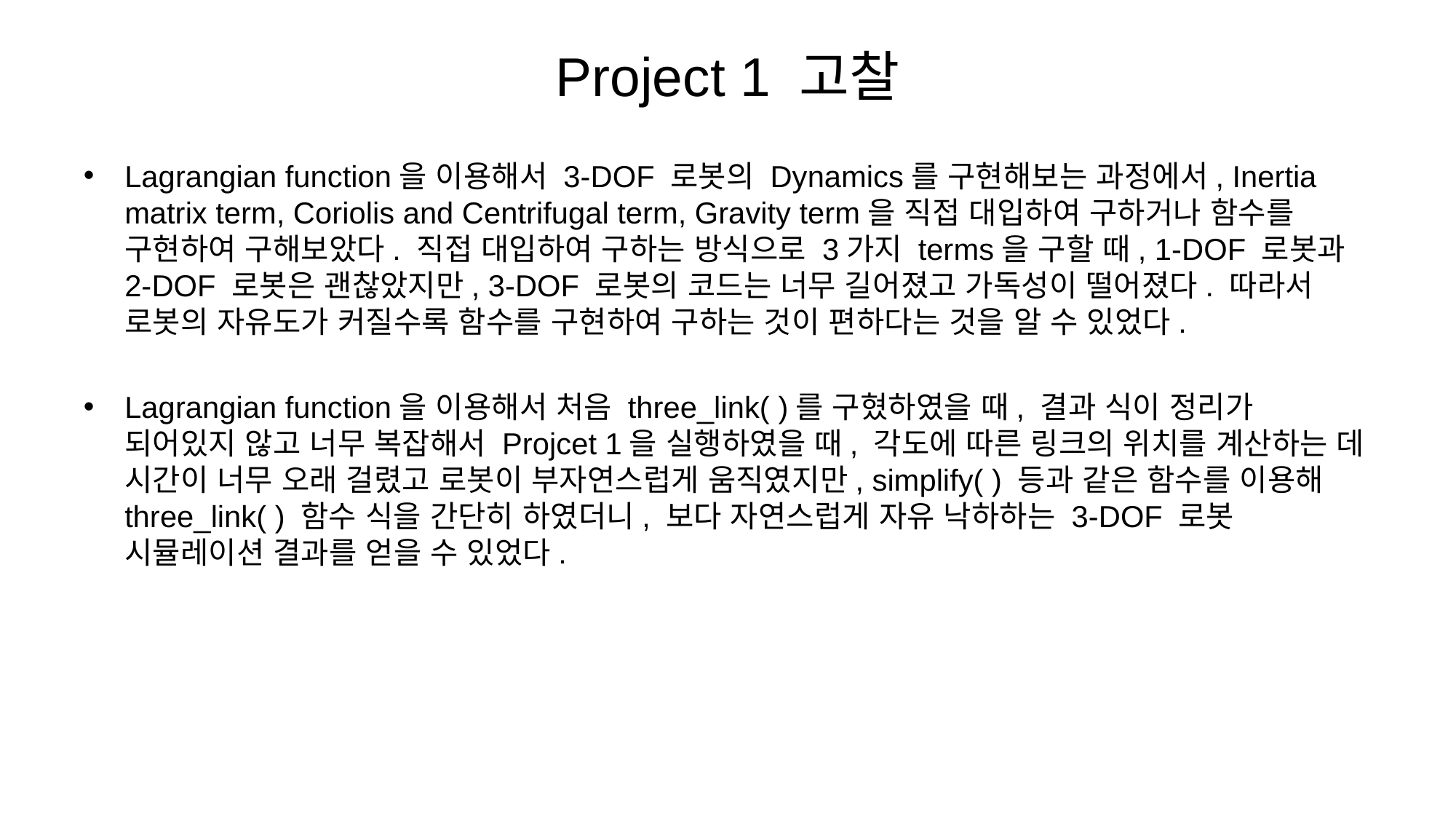

# Project 1 고찰
Lagrangian function을 이용해서 3-DOF 로봇의 Dynamics를 구현해보는 과정에서, Inertia matrix term, Coriolis and Centrifugal term, Gravity term을 직접 대입하여 구하거나 함수를 구현하여 구해보았다. 직접 대입하여 구하는 방식으로 3가지 terms을 구할 때, 1-DOF 로봇과 2-DOF 로봇은 괜찮았지만, 3-DOF 로봇의 코드는 너무 길어졌고 가독성이 떨어졌다. 따라서 로봇의 자유도가 커질수록 함수를 구현하여 구하는 것이 편하다는 것을 알 수 있었다.

Lagrangian function을 이용해서 처음 three_link( )를 구혔하였을 때, 결과 식이 정리가 되어있지 않고 너무 복잡해서 Projcet 1을 실행하였을 때, 각도에 따른 링크의 위치를 계산하는 데 시간이 너무 오래 걸렸고 로봇이 부자연스럽게 움직였지만, simplify( ) 등과 같은 함수를 이용해 three_link( ) 함수 식을 간단히 하였더니, 보다 자연스럽게 자유 낙하하는 3-DOF 로봇 시뮬레이션 결과를 얻을 수 있었다.